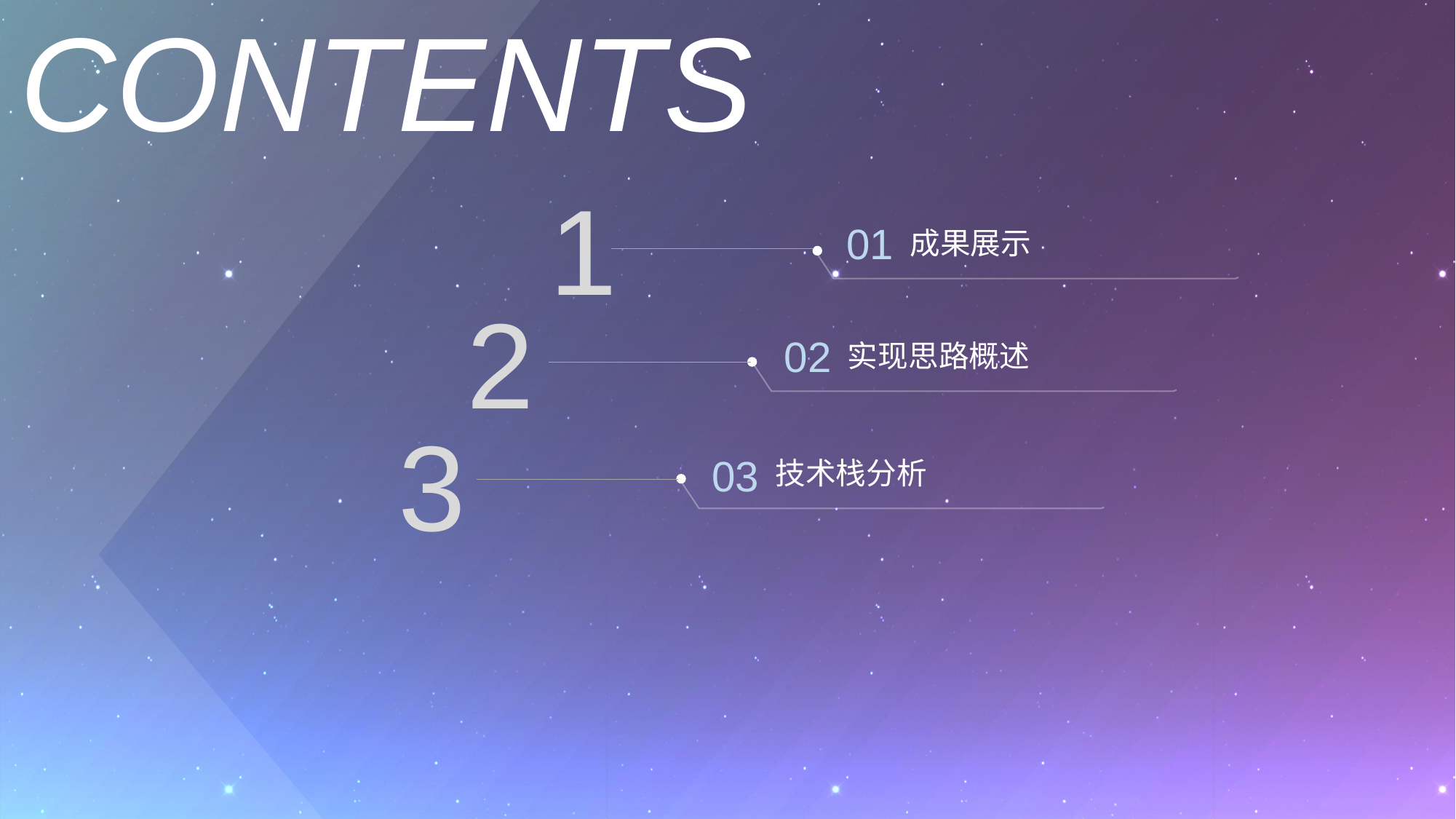

CONTENTS
1

01
成果展示

2

02
实现思路概述

3

03
技术栈分析